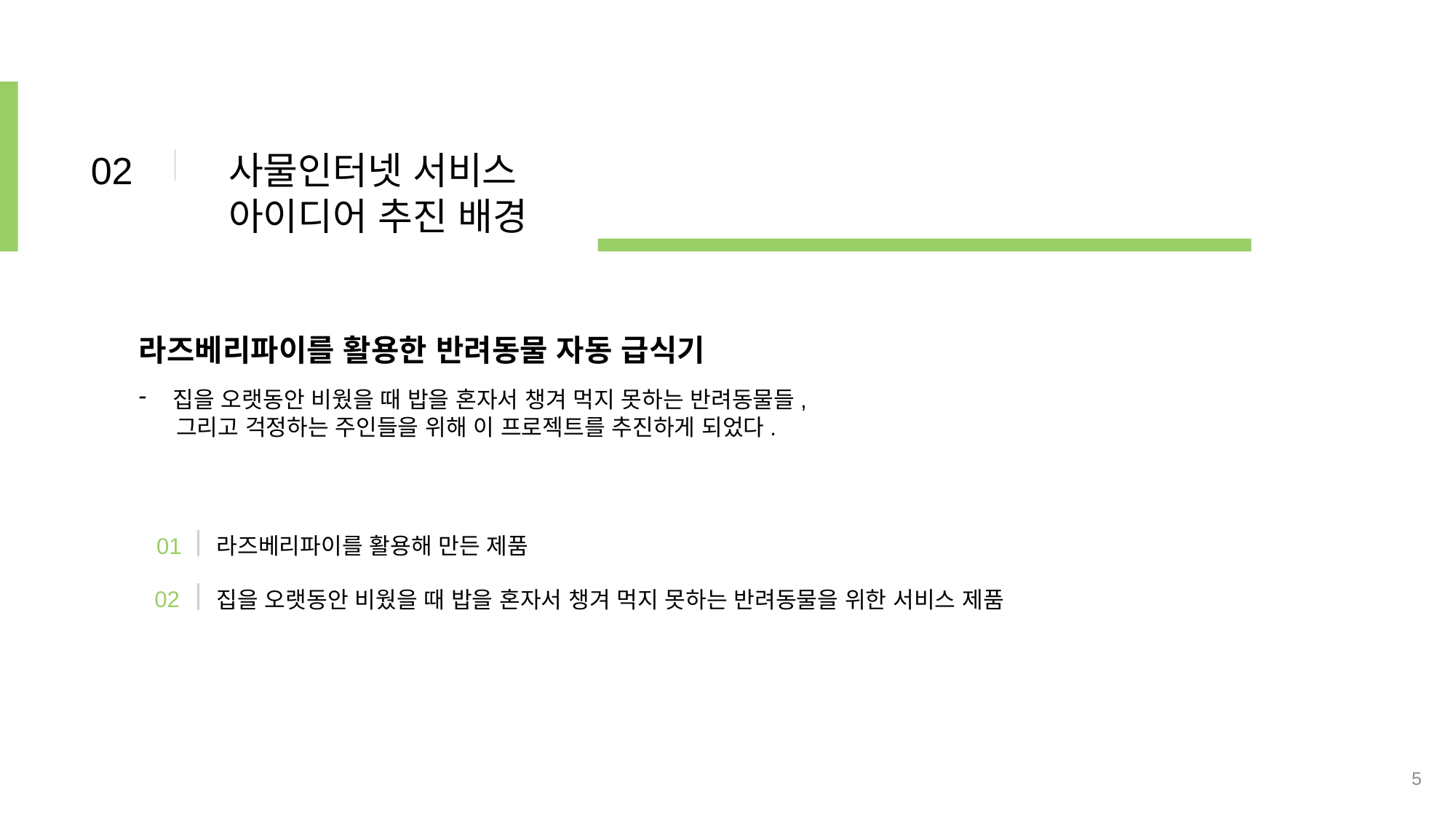

02
사물인터넷 서비스 아이디어 추진 배경

라즈베리파이를 활용한 반려동물 자동 급식기

집을 오랫동안 비웠을 때 밥을 혼자서 챙겨 먹지 못하는 반려동물들,
     그리고 걱정하는 주인들을 위해 이 프로젝트를 추진하게 되었다.
01
라즈베리파이를 활용해 만든 제품
02
집을 오랫동안 비웠을 때 밥을 혼자서 챙겨 먹지 못하는 반려동물을 위한 서비스 제품
5